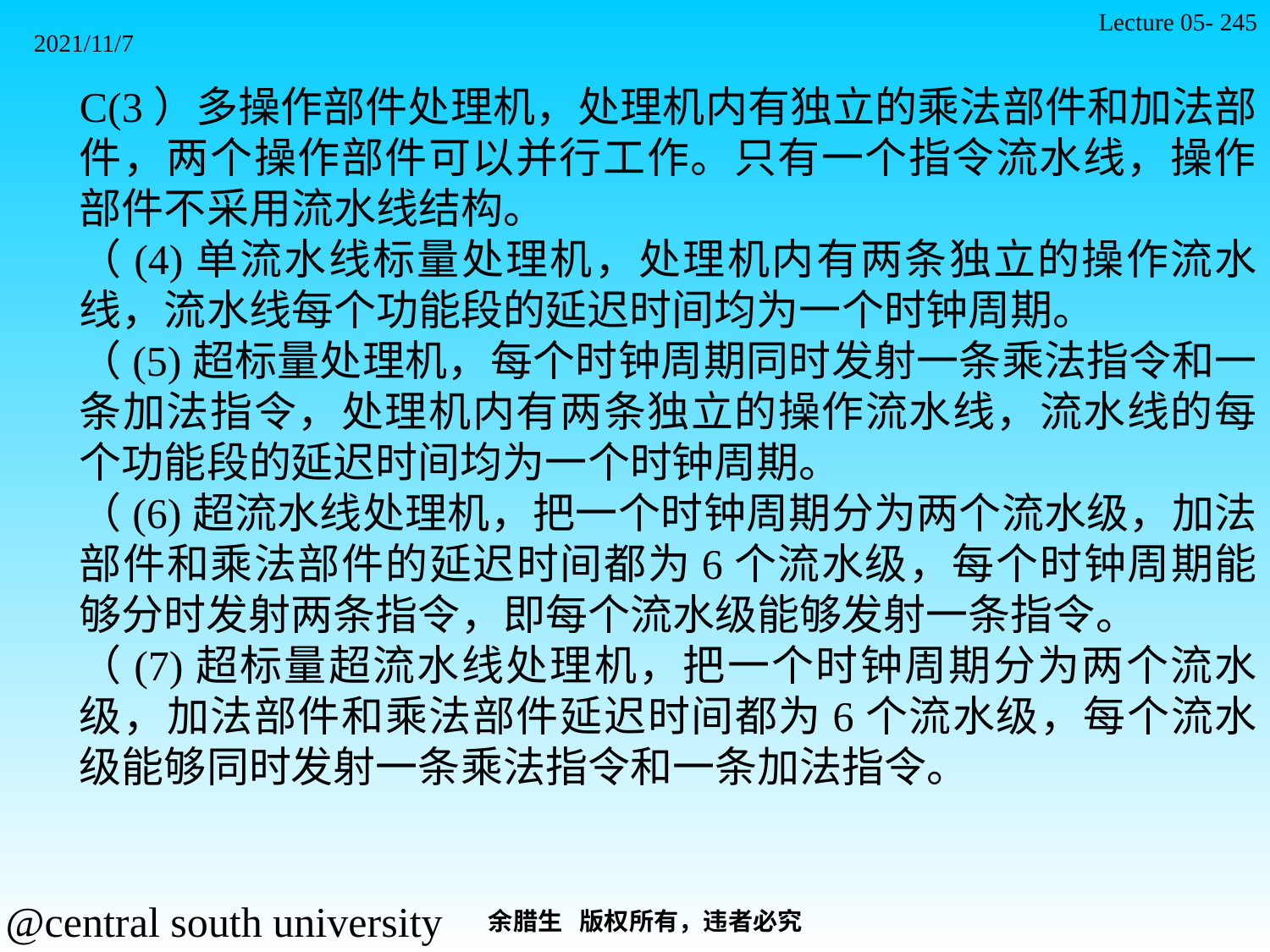

Lecture 05- 245
2021/11/7
C(3）多操作部件处理机，处理机内有独立的乘法部件和加法部件，两个操作部件可以并行工作。只有一个指令流水线，操作部件不采用流水线结构。
（(4)单流水线标量处理机，处理机内有两条独立的操作流水线，流水线每个功能段的延迟时间均为一个时钟周期。
（(5)超标量处理机，每个时钟周期同时发射一条乘法指令和一条加法指令，处理机内有两条独立的操作流水线，流水线的每个功能段的延迟时间均为一个时钟周期。
（(6)超流水线处理机，把一个时钟周期分为两个流水级，加法部件和乘法部件的延迟时间都为6个流水级，每个时钟周期能够分时发射两条指令，即每个流水级能够发射一条指令。
（(7)超标量超流水线处理机，把一个时钟周期分为两个流水级，加法部件和乘法部件延迟时间都为6个流水级，每个流水级能够同时发射一条乘法指令和一条加法指令。

余腊生   版权所有，违者必究